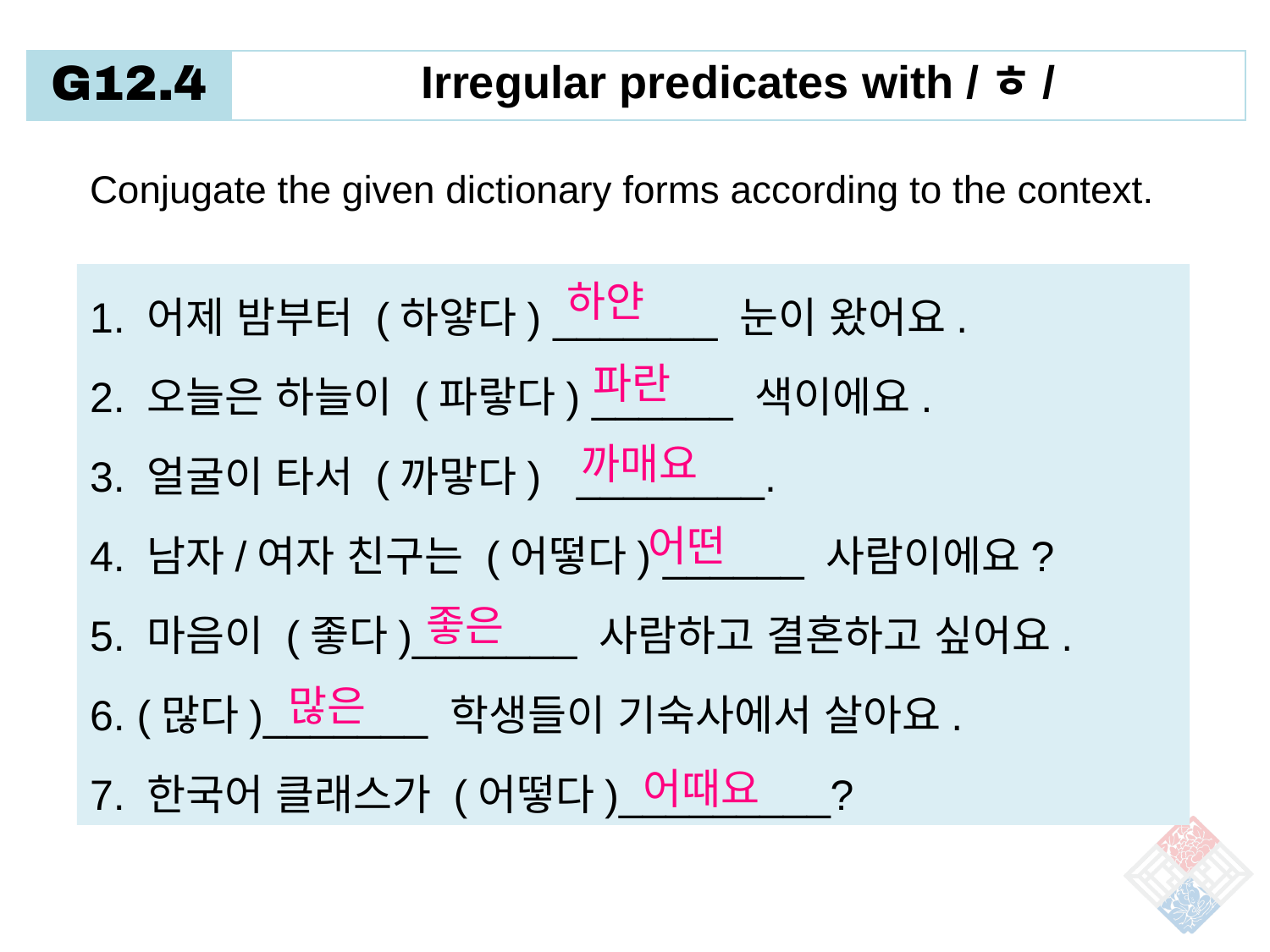

| G12.4 | Irregular predicates with /ㅎ/ |
| --- | --- |
Conjugate the given dictionary forms according to the context.
하얀
1. 어제 밤부터 (하얗다) _______ 눈이 왔어요.
2. 오늘은 하늘이 (파랗다) ______ 색이에요.
3. 얼굴이 타서 (까맣다)   ________.
4. 남자/여자 친구는 (어떻다) ______ 사람이에요?
5. 마음이 (좋다)_______ 사람하고 결혼하고 싶어요.
6. (많다)_______ 학생들이 기숙사에서 살아요.
7. 한국어 클래스가 (어떻다)_________?
파란
까매요
어떤
좋은
많은
어때요